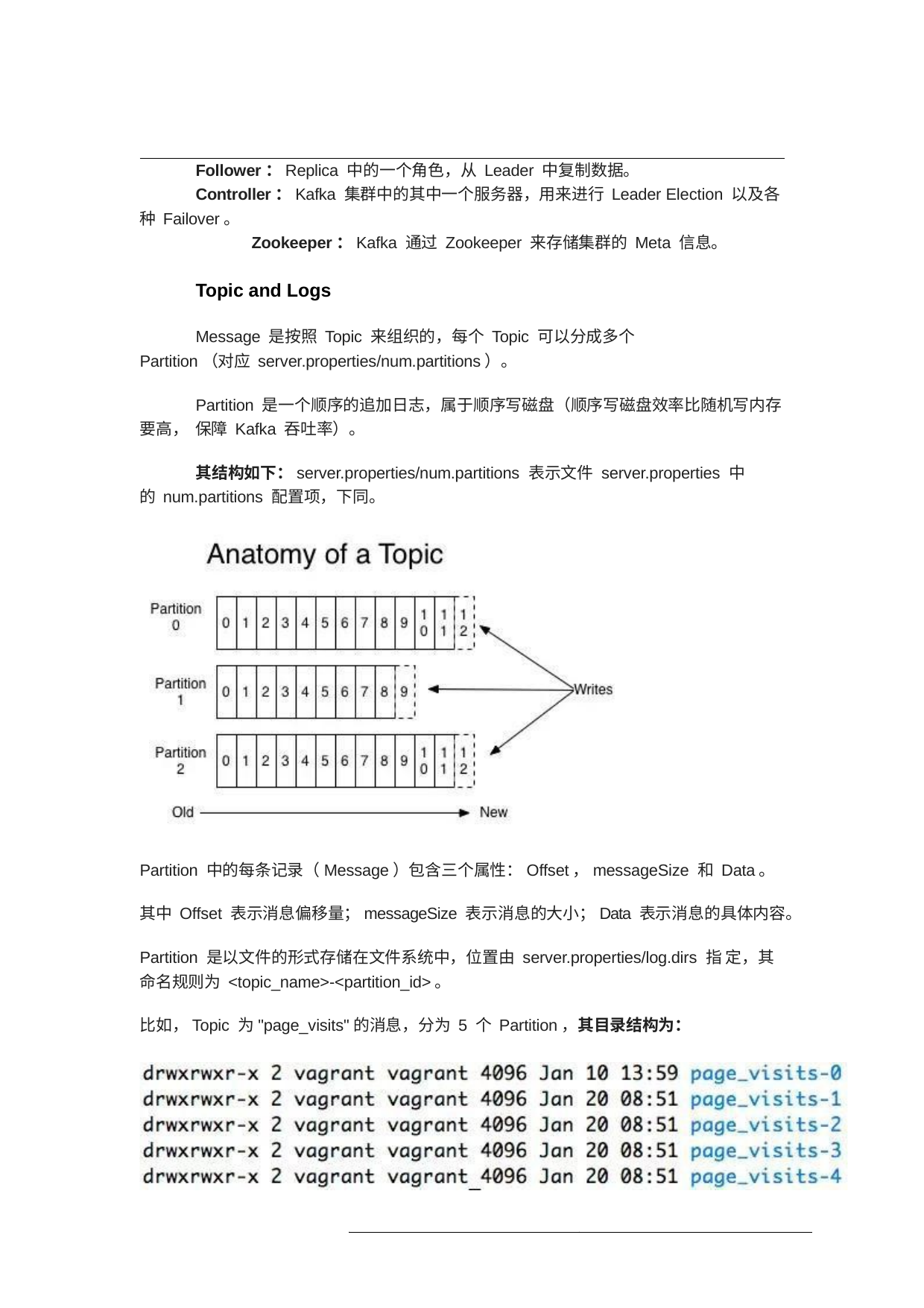

Follower：Replica 中的一个角色，从 Leader 中复制数据。
Controller：Kafka 集群中的其中一个服务器，用来进行 Leader Election 以及各 种 Failover。
Zookeeper：Kafka 通过 Zookeeper 来存储集群的 Meta 信息。

Topic and Logs

Message 是按照 Topic 来组织的，每个 Topic 可以分成多个 Partition（对应 server.properties/num.partitions）。

Partition 是一个顺序的追加日志，属于顺序写磁盘（顺序写磁盘效率比随机写内存要高，  保障 Kafka 吞吐率）。

其结构如下：server.properties/num.partitions 表示文件 server.properties 中的 num.partitions 配置项，下同。

Partition 中的每条记录（Message）包含三个属性：Offset，messageSize 和 Data。

其中 Offset 表示消息偏移量；messageSize 表示消息的大小；Data 表示消息的具体内容。

Partition 是以文件的形式存储在文件系统中，位置由 server.properties/log.dirs 指 定，其命名规则为 <topic_name>-<partition_id>。

比如，Topic 为"page_visits"的消息，分为 5 个 Partition，其目录结构为：